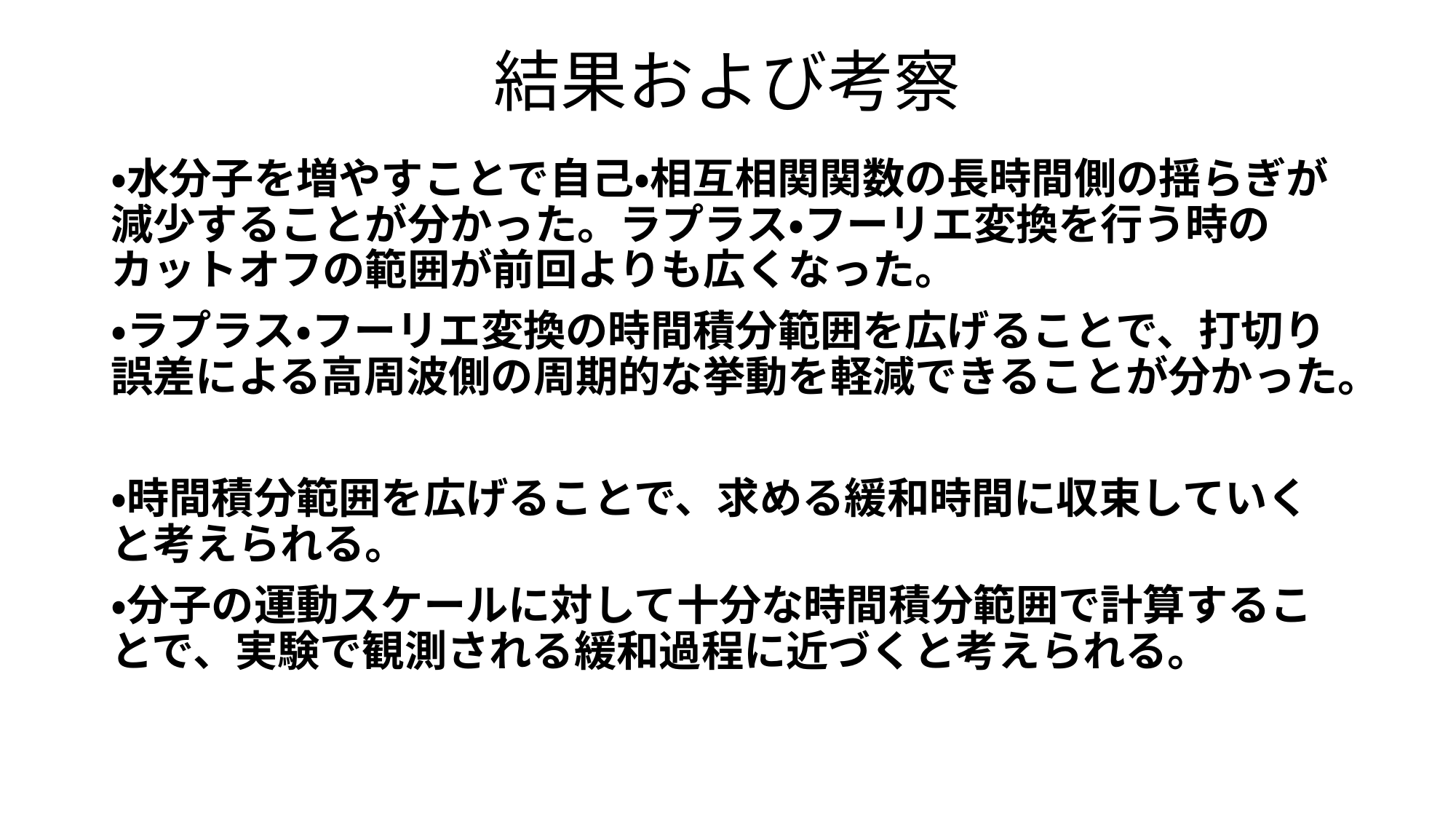

# 結果および考察
・水分子を増やすことで自己・相互相関関数の長時間側の揺らぎが減少することが分かった。ラプラス・フーリエ変換を行う時のカットオフの範囲が前回よりも広くなった。
・ラプラス・フーリエ変換の時間積分範囲を広げることで、打切り誤差による高周波側の周期的な挙動を軽減できることが分かった。

・時間積分範囲を広げることで、求める緩和時間に収束していくと考えられる。
・分子の運動スケールに対して十分な時間積分範囲で計算することで、実験で観測される緩和過程に近づくと考えられる。